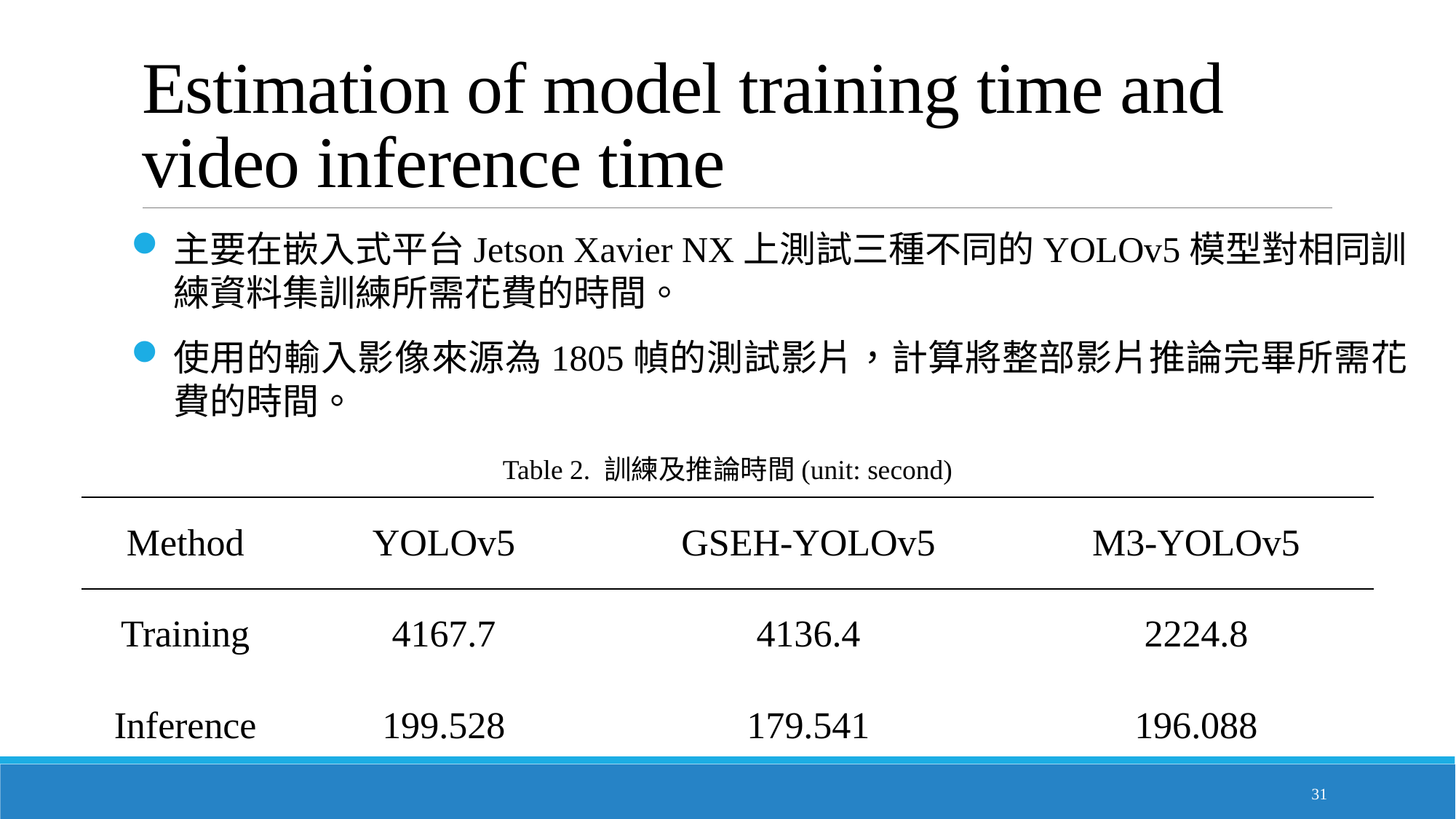

# Estimation of model training time and video inference time
主要在嵌入式平台Jetson Xavier NX上測試三種不同的YOLOv5模型對相同訓練資料集訓練所需花費的時間。
使用的輸入影像來源為1805幀的測試影片，計算將整部影片推論完畢所需花費的時間。
Table 2. 訓練及推論時間(unit: second)
| Method | YOLOv5 | GSEH-YOLOv5 | M3-YOLOv5 |
| --- | --- | --- | --- |
| Training | 4167.7 | 4136.4 | 2224.8 |
| Inference | 199.528 | 179.541 | 196.088 |
31